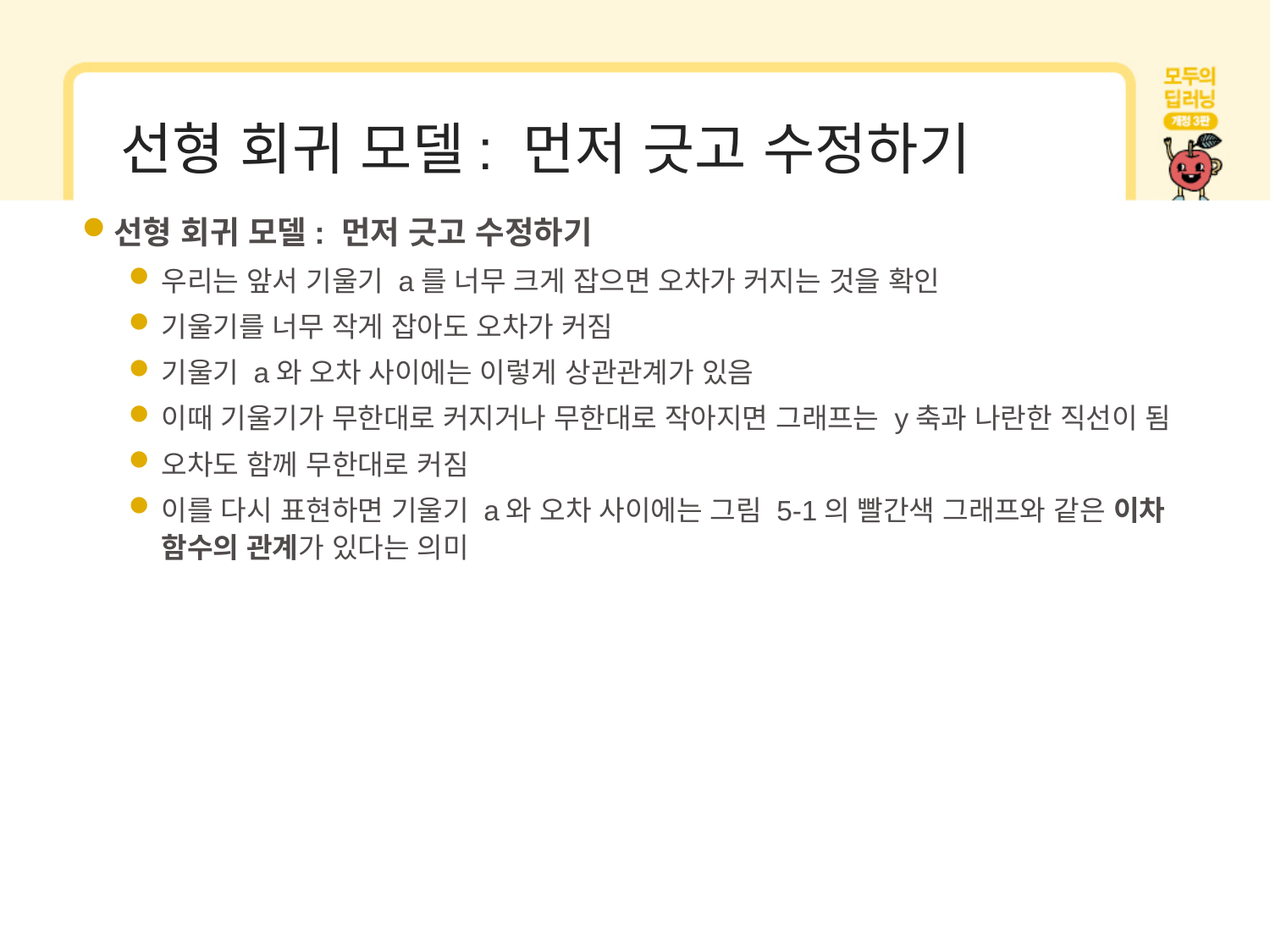

# 선형 회귀 모델: 먼저 긋고 수정하기
선형 회귀 모델: 먼저 긋고 수정하기
우리는 앞서 기울기 a를 너무 크게 잡으면 오차가 커지는 것을 확인
기울기를 너무 작게 잡아도 오차가 커짐
기울기 a와 오차 사이에는 이렇게 상관관계가 있음
이때 기울기가 무한대로 커지거나 무한대로 작아지면 그래프는 y축과 나란한 직선이 됨
오차도 함께 무한대로 커짐
이를 다시 표현하면 기울기 a와 오차 사이에는 그림 5-1의 빨간색 그래프와 같은 이차 함수의 관계가 있다는 의미